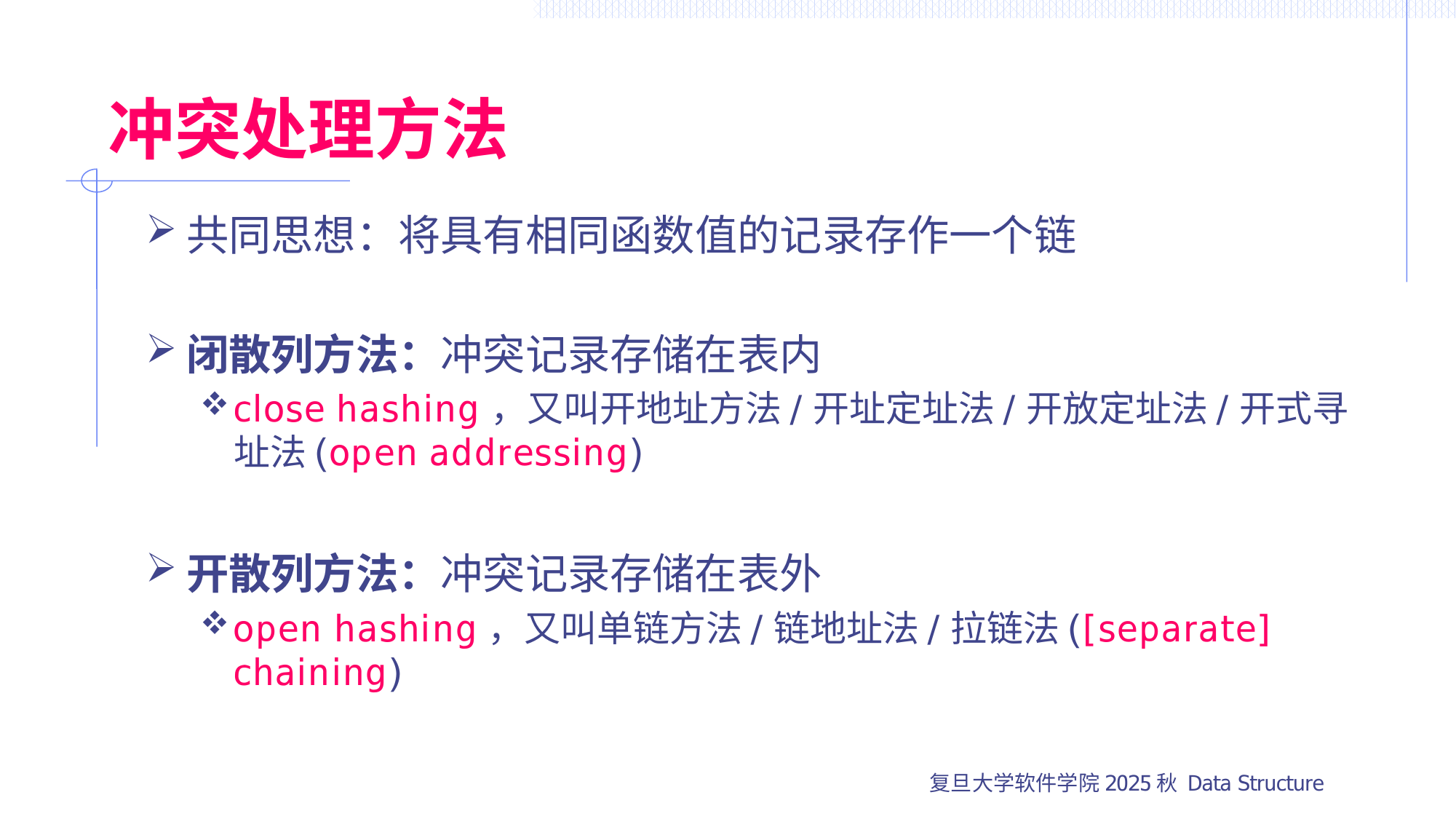

# 冲突处理方法
共同思想：将具有相同函数值的记录存作一个链

闭散列方法：冲突记录存储在表内
close hashing，又叫开地址方法/开址定址法/开放定址法/开式寻址法(open addressing)

开散列方法：冲突记录存储在表外
open hashing，又叫单链方法/链地址法/拉链法([separate] chaining)